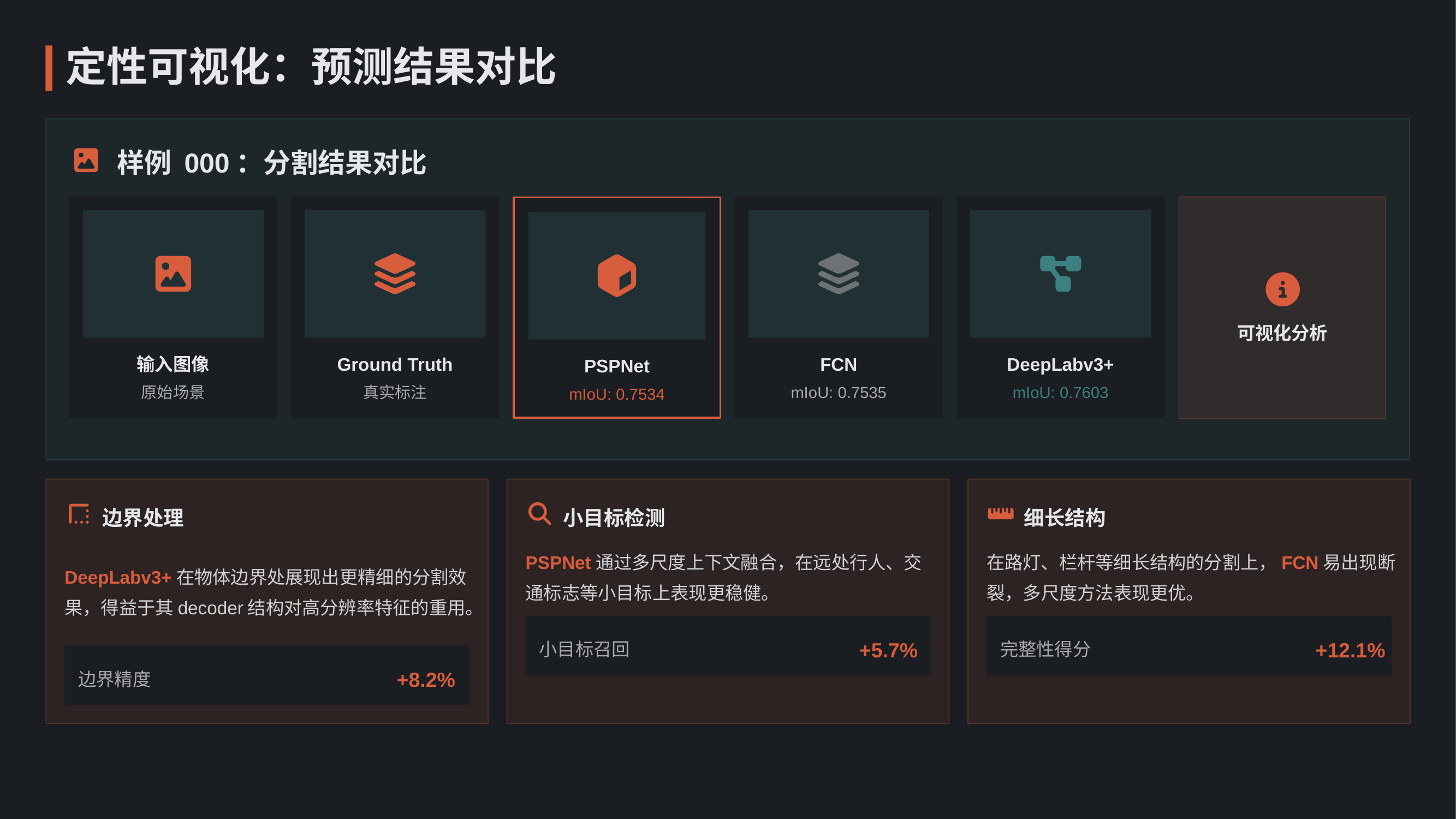

定性可视化：预测结果对比

样例 000：分割结果对比

可视化分析
输入图像
Ground Truth
FCN
DeepLabv3+
PSPNet
原始场景
真实标注
mIoU: 0.7535
mIoU: 0.7603
mIoU: 0.7534

边界处理
小目标检测
细长结构

DeepLabv3+在物体边界处展现出更精细的分割效果，得益于其decoder结构对高分辨率特征的重用。
PSPNet通过多尺度上下文融合，在远处行人、交通标志等小目标上表现更稳健。
在路灯、栏杆等细长结构的分割上，FCN易出现断裂，多尺度方法表现更优。

+5.7%
+12.1%
小目标召回
完整性得分

+8.2%
边界精度